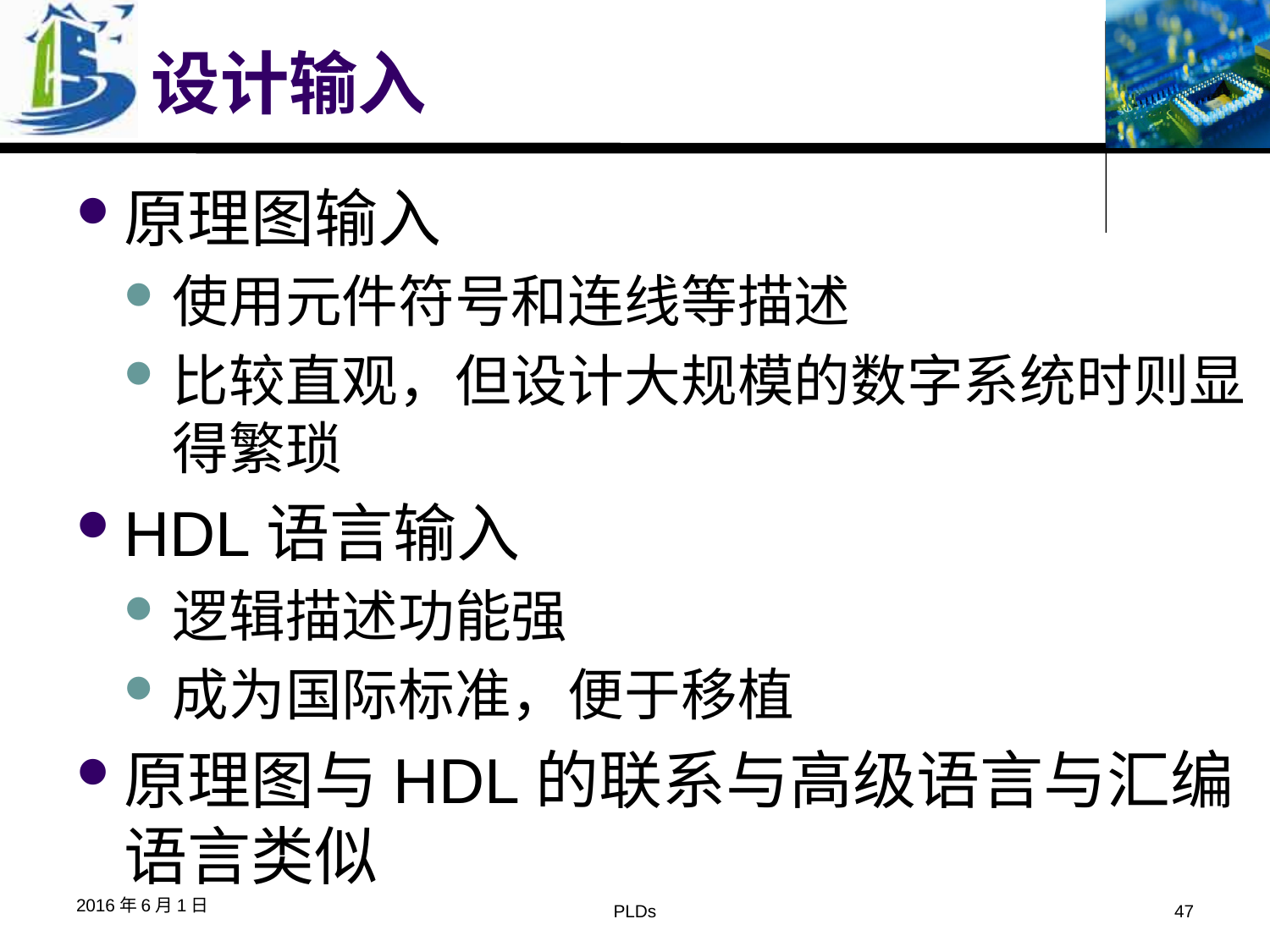

# 设计输入
原理图输入
使用元件符号和连线等描述
比较直观，但设计大规模的数字系统时则显得繁琐
HDL语言输入
逻辑描述功能强
成为国际标准，便于移植
原理图与HDL的联系与高级语言与汇编语言类似
2016年6月1日
PLDs
47